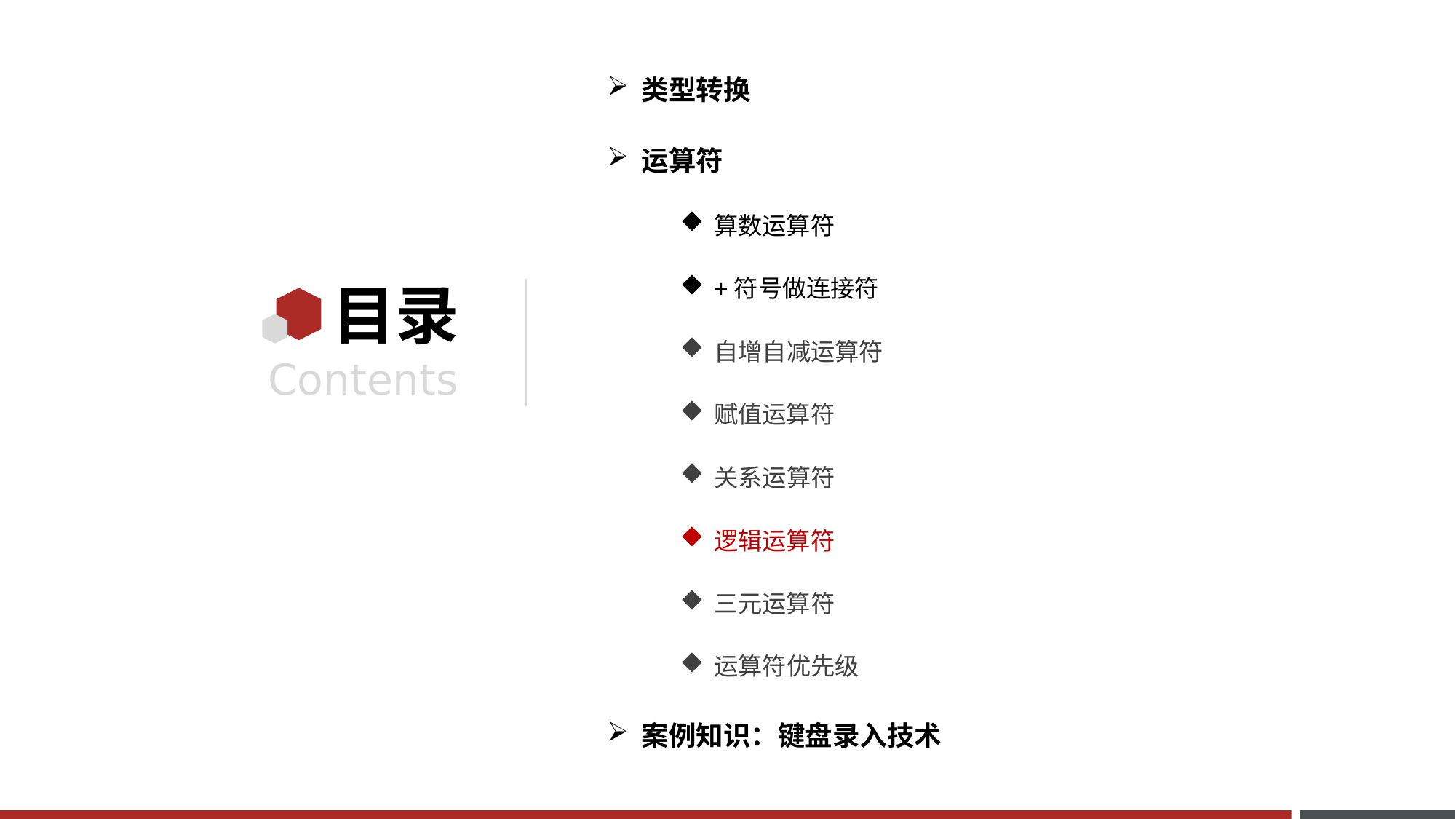

类型转换
运算符
算数运算符
+符号做连接符
自增自减运算符
赋值运算符
关系运算符
逻辑运算符
三元运算符
运算符优先级
案例知识：键盘录入技术